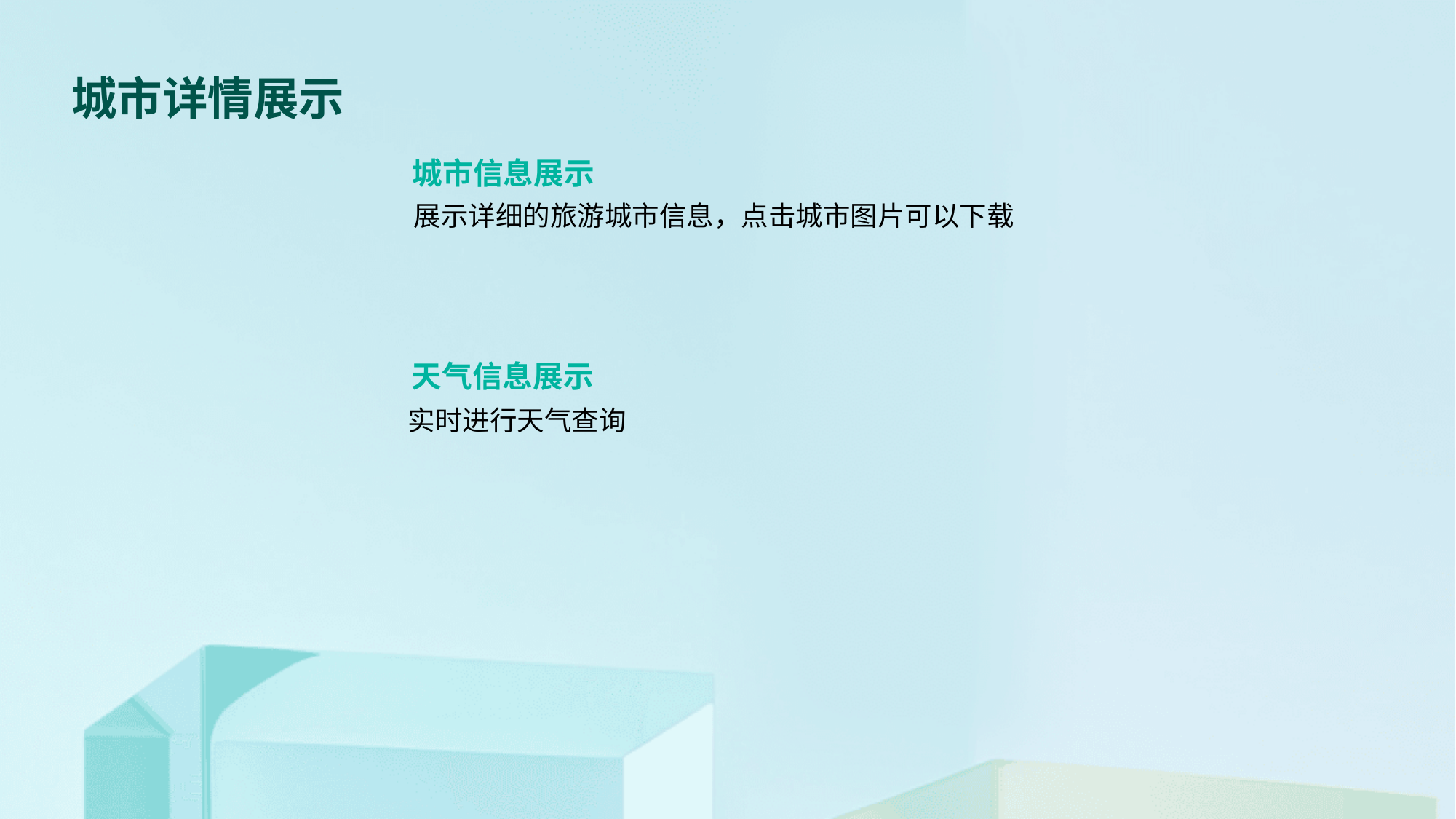

城市详情展示
城市信息展示
展示详细的旅游城市信息，点击城市图片可以下载

天气信息展示
实时进行天气查询